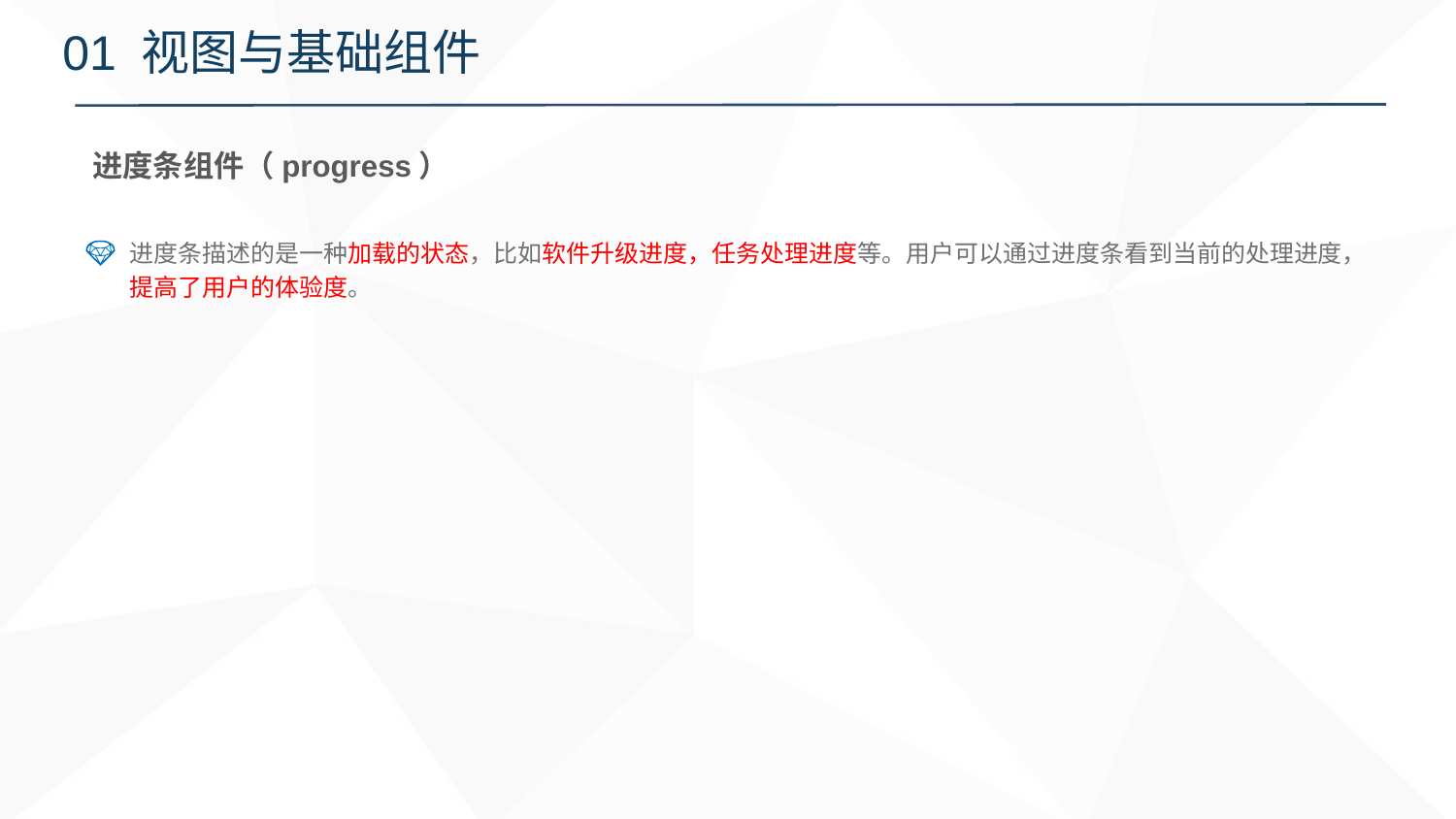

# 01 视图与基础组件
进度条组件（progress）
进度条描述的是一种加载的状态，比如软件升级进度，任务处理进度等。用户可以通过进度条看到当前的处理进度，提高了用户的体验度。